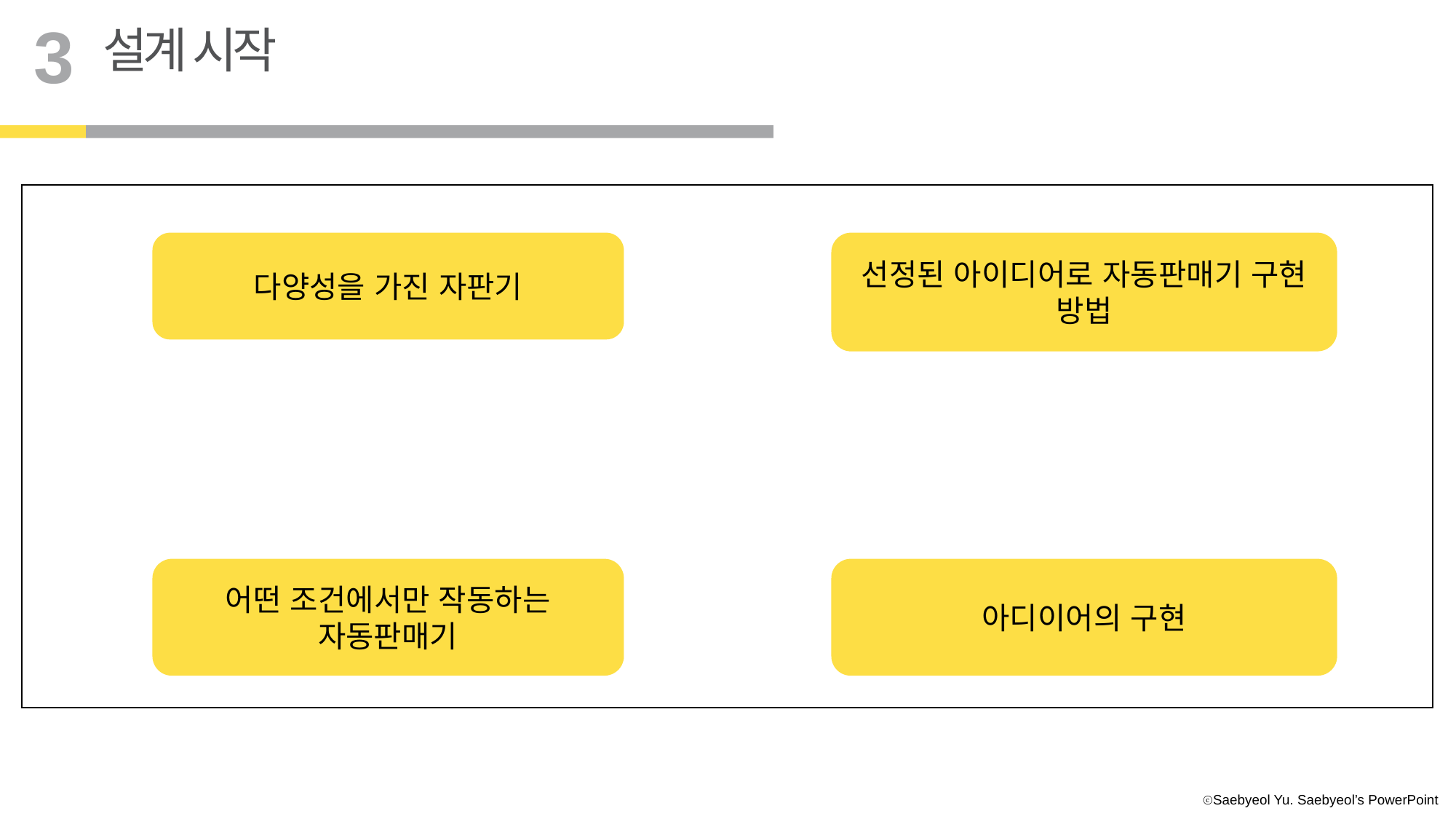

3
설계 시작

다양성을 가진 자판기
선정된 아이디어로 자동판매기 구현 방법
어떤 조건에서만 작동하는 자동판매기
아디이어의 구현